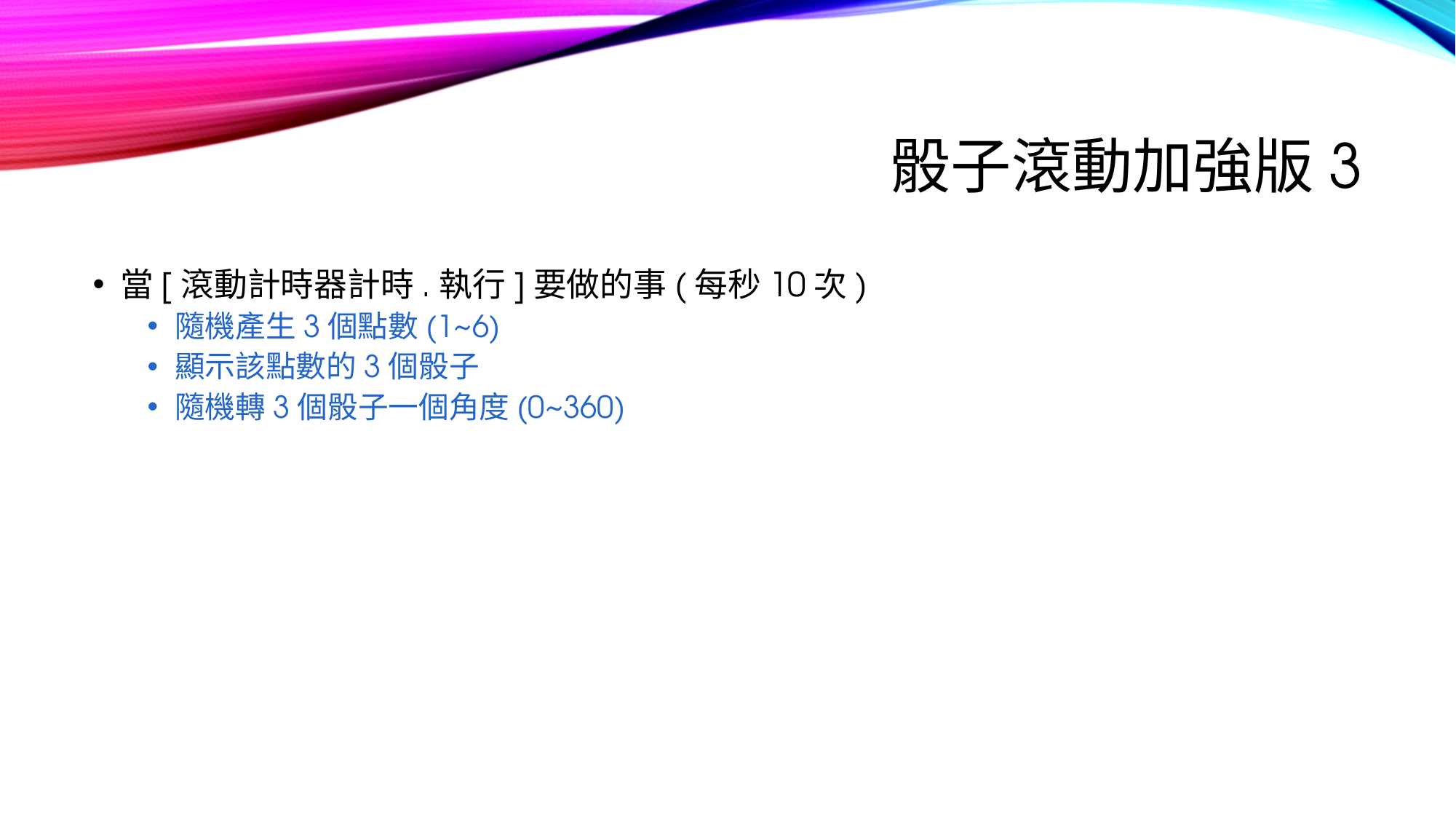

# 骰子滾動加強版3
當[滾動計時器計時.執行]要做的事(每秒10次)
隨機產生3個點數(1~6)
顯示該點數的3個骰子
隨機轉3個骰子一個角度(0~360)